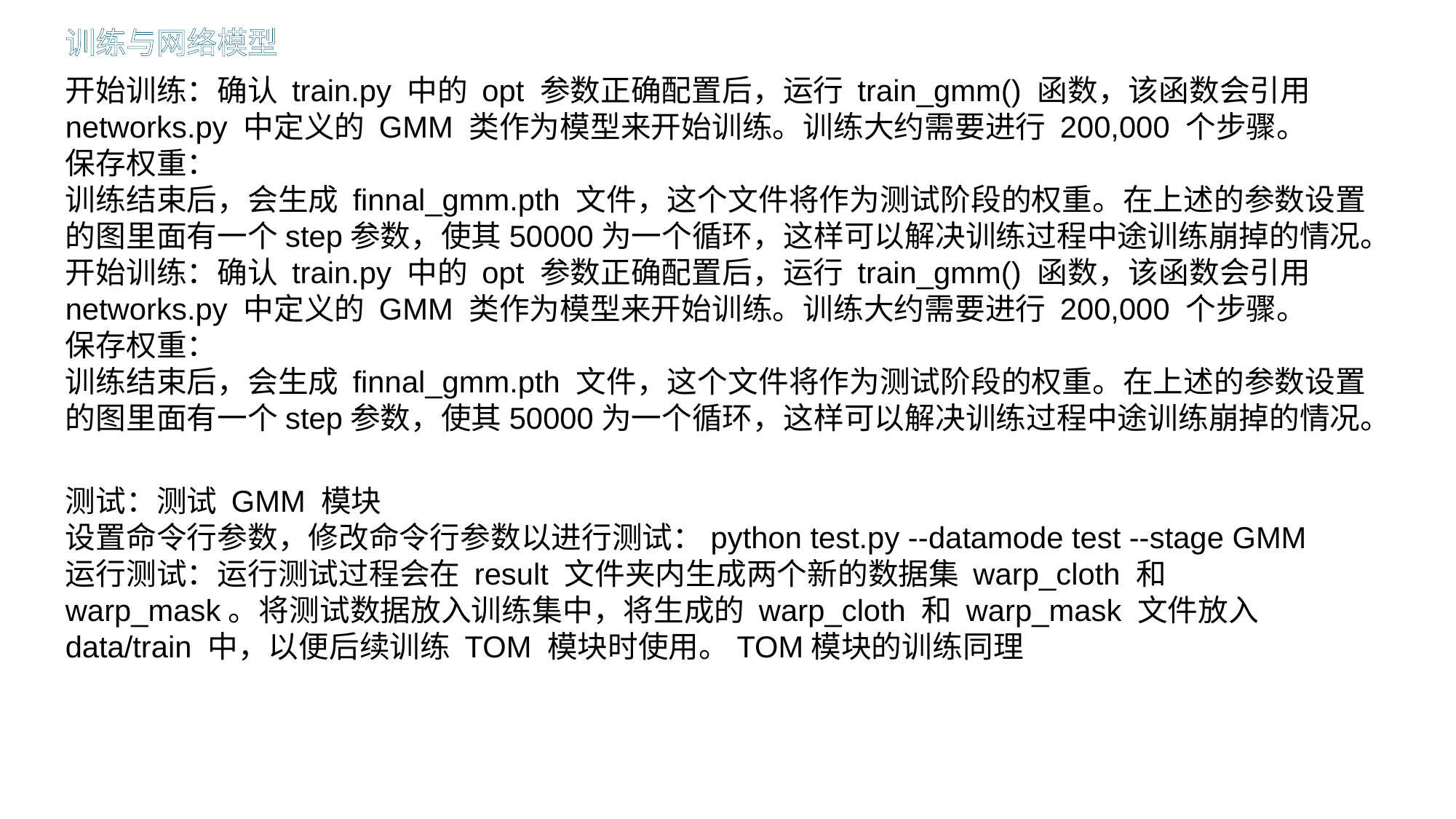

训练与网络模型
开始训练：确认 train.py 中的 opt 参数正确配置后，运行 train_gmm() 函数，该函数会引用 networks.py 中定义的 GMM 类作为模型来开始训练。训练大约需要进行 200,000 个步骤。
保存权重：
训练结束后，会生成 finnal_gmm.pth 文件，这个文件将作为测试阶段的权重。在上述的参数设置的图里面有一个step参数，使其50000为一个循环，这样可以解决训练过程中途训练崩掉的情况。
开始训练：确认 train.py 中的 opt 参数正确配置后，运行 train_gmm() 函数，该函数会引用 networks.py 中定义的 GMM 类作为模型来开始训练。训练大约需要进行 200,000 个步骤。
保存权重：
训练结束后，会生成 finnal_gmm.pth 文件，这个文件将作为测试阶段的权重。在上述的参数设置的图里面有一个step参数，使其50000为一个循环，这样可以解决训练过程中途训练崩掉的情况。
测试：测试 GMM 模块
设置命令行参数，修改命令行参数以进行测试：python test.py --datamode test --stage GMM
运行测试：运行测试过程会在 result 文件夹内生成两个新的数据集 warp_cloth 和 warp_mask。将测试数据放入训练集中，将生成的 warp_cloth 和 warp_mask 文件放入 data/train 中，以便后续训练 TOM 模块时使用。TOM模块的训练同理